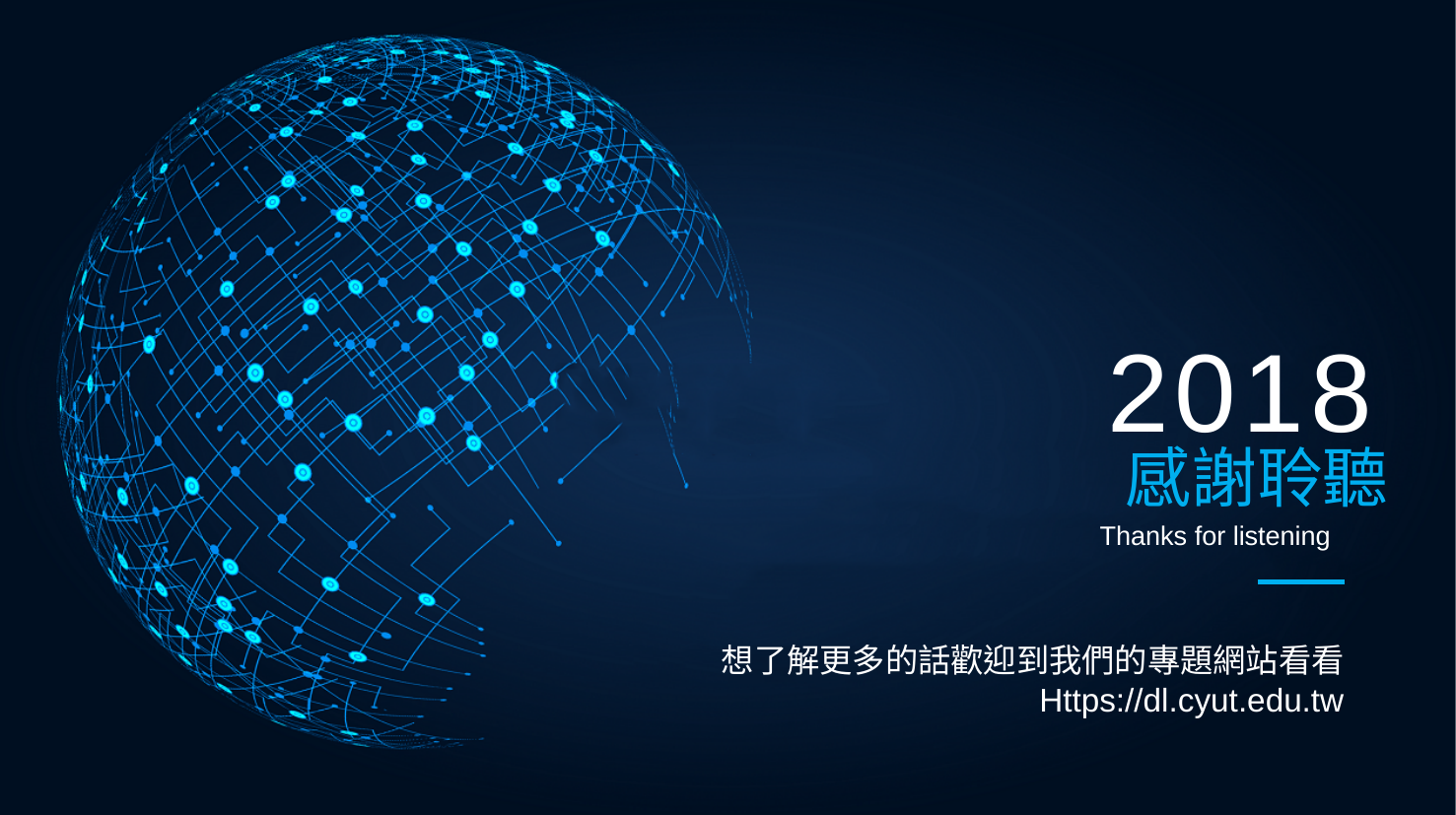

2018
感謝聆聽
Thanks for listening
想了解更多的話歡迎到我們的專題網站看看
Https://dl.cyut.edu.tw